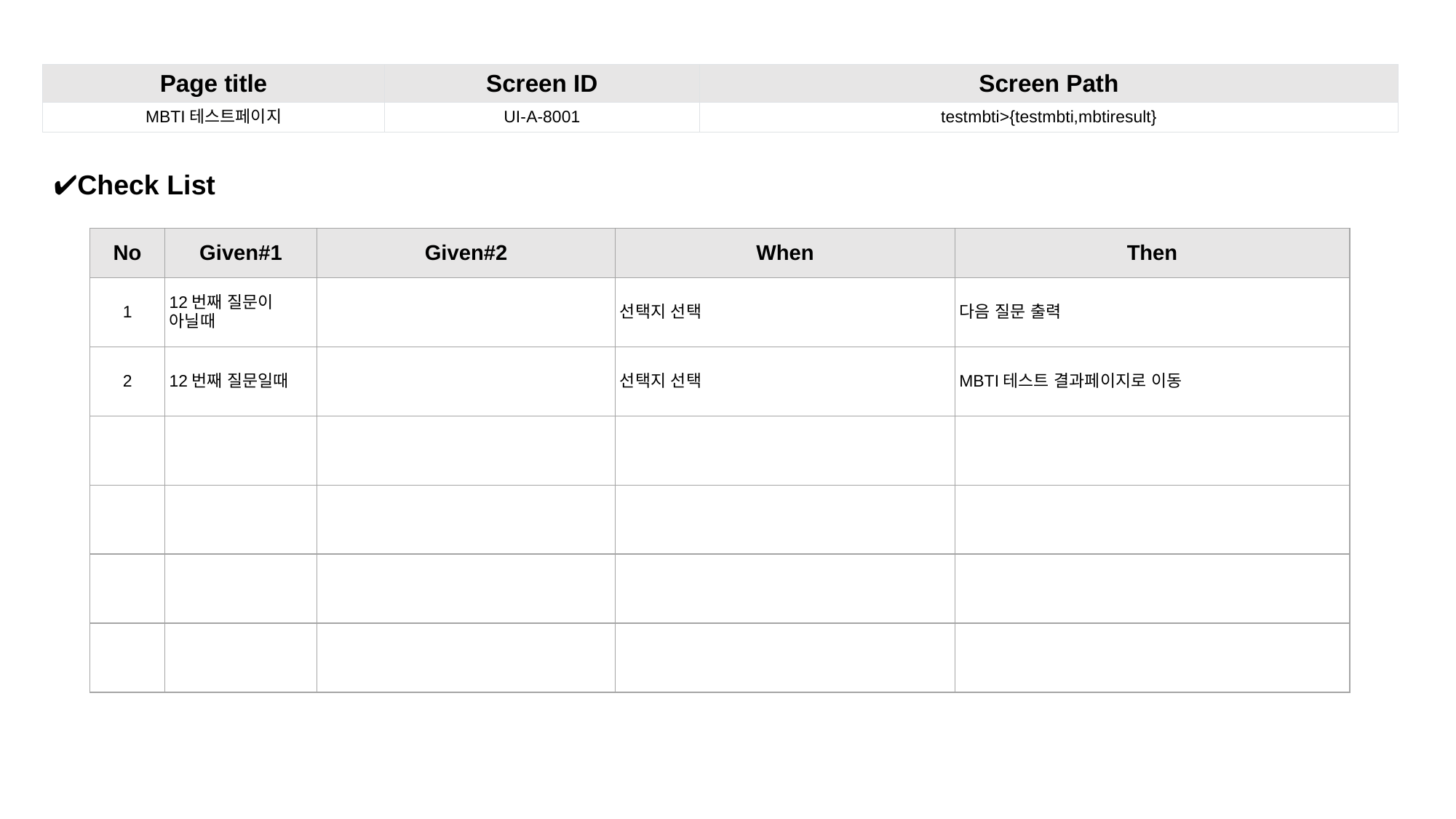

| Page title | Screen ID | Screen Path |
| --- | --- | --- |
| MBTI테스트페이지 | UI-A-8001 | testmbti>{testmbti,mbtiresult} |
✔Check List
| No | Given#1 | Given#2 | When | Then |
| --- | --- | --- | --- | --- |
| 1 | 12번째 질문이 아닐때 |  | 선택지 선택 | 다음 질문 출력 |
| 2 | 12번째 질문일때 |  | 선택지 선택 | MBTI테스트 결과페이지로 이동 |
|  |  |  |  |  |
|  |  |  |  |  |
|  |  |  |  |  |
|  |  |  |  |  |